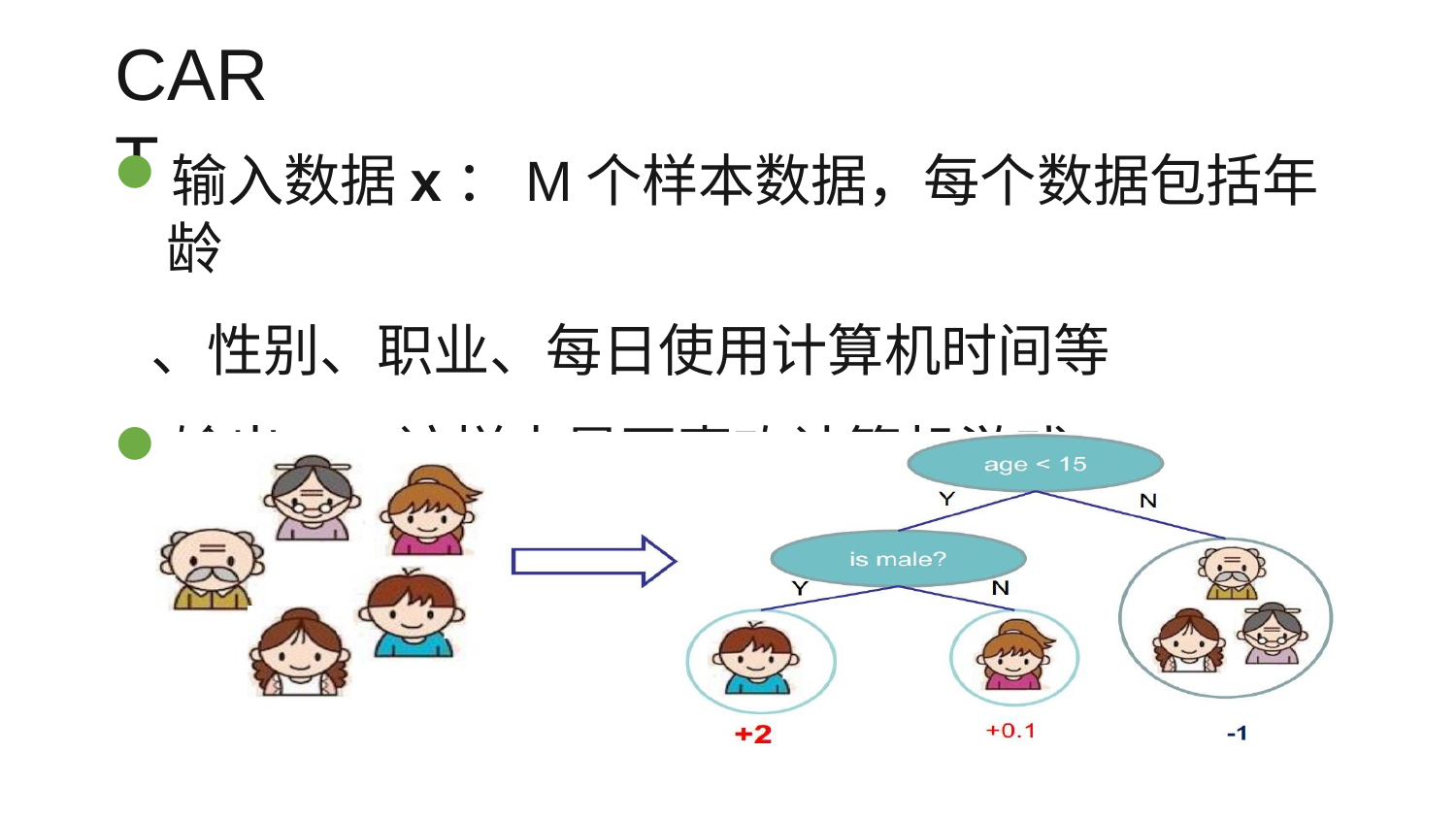

# CART
输入数据x：M个样本数据，每个数据包括年龄
、性别、职业、每日使用计算机时间等
输出y：该样本是否喜欢计算机游戏